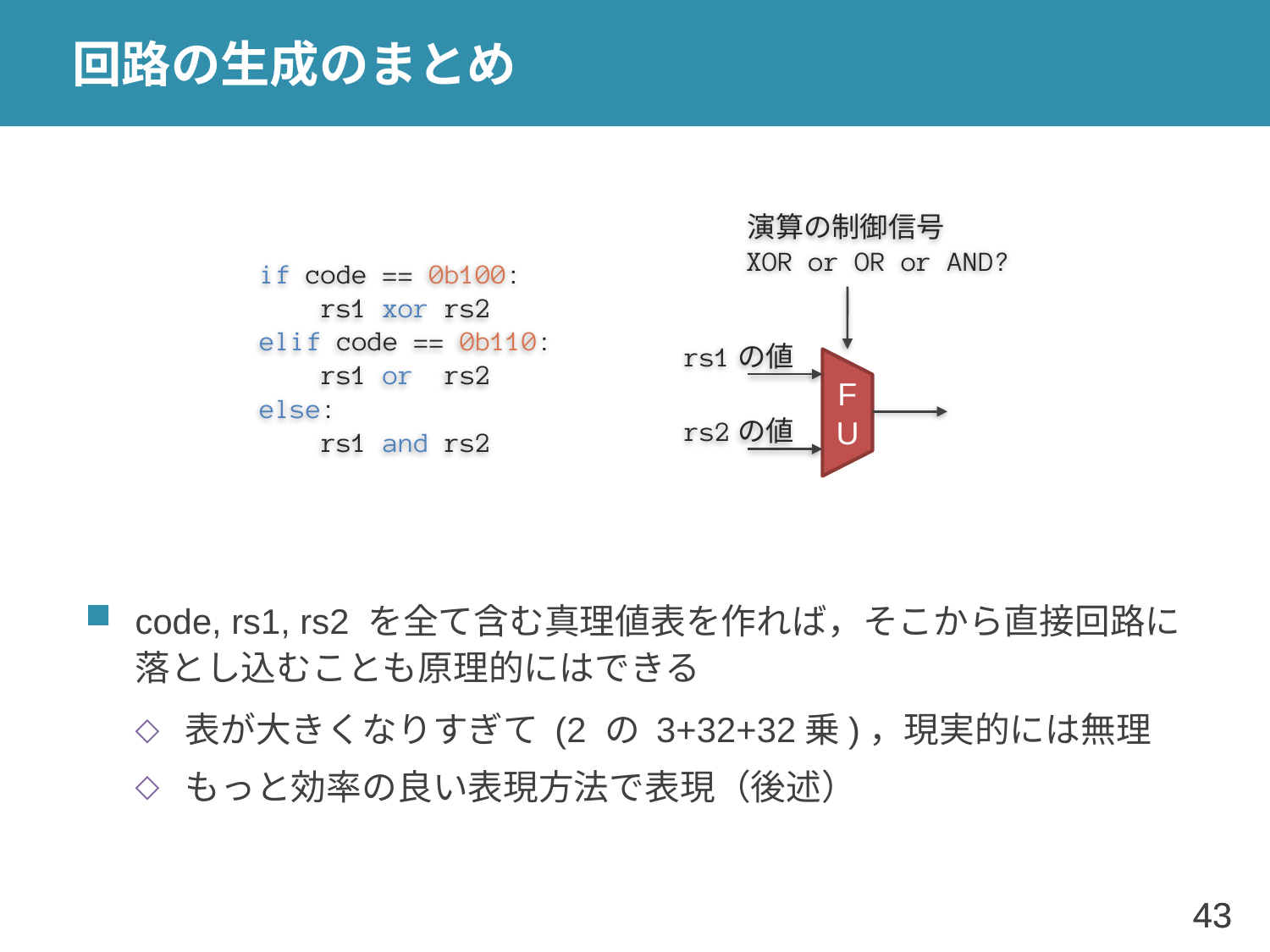

# 回路の生成のまとめ
演算の制御信号
XOR or OR or AND?
if code == 0b100:
    rs1 xor rs2
elif code == 0b110:
    rs1 or  rs2
else:
    rs1 and rs2
rs1の値
FU
rs2の値
code, rs1, rs2 を全て含む真理値表を作れば，そこから直接回路に
落とし込むことも原理的にはできる
表が大きくなりすぎて (2 の 3+32+32乗)，現実的には無理
もっと効率の良い表現方法で表現（後述）